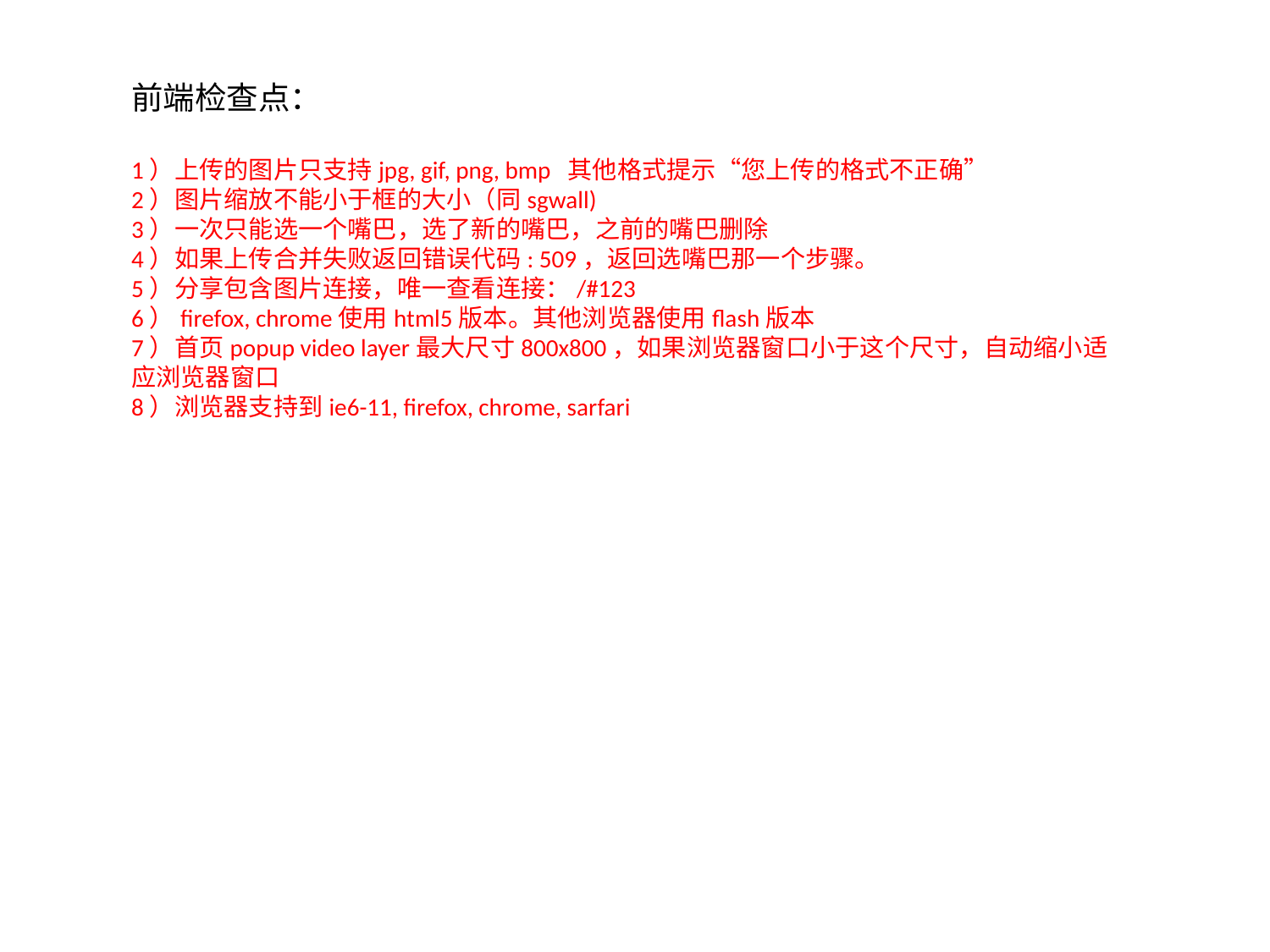

前端检查点：

1）上传的图片只支持jpg, gif, png, bmp  其他格式提示“您上传的格式不正确”
2）图片缩放不能小于框的大小（同sgwall)
3）一次只能选一个嘴巴，选了新的嘴巴，之前的嘴巴删除
4）如果上传合并失败返回错误代码: 509，返回选嘴巴那一个步骤。
5）分享包含图片连接，唯一查看连接：/#123
6）firefox, chrome使用html5版本。其他浏览器使用flash版本
7）首页popup video layer最大尺寸800x800，如果浏览器窗口小于这个尺寸，自动缩小适应浏览器窗口
8）浏览器支持到ie6-11, firefox, chrome, sarfari